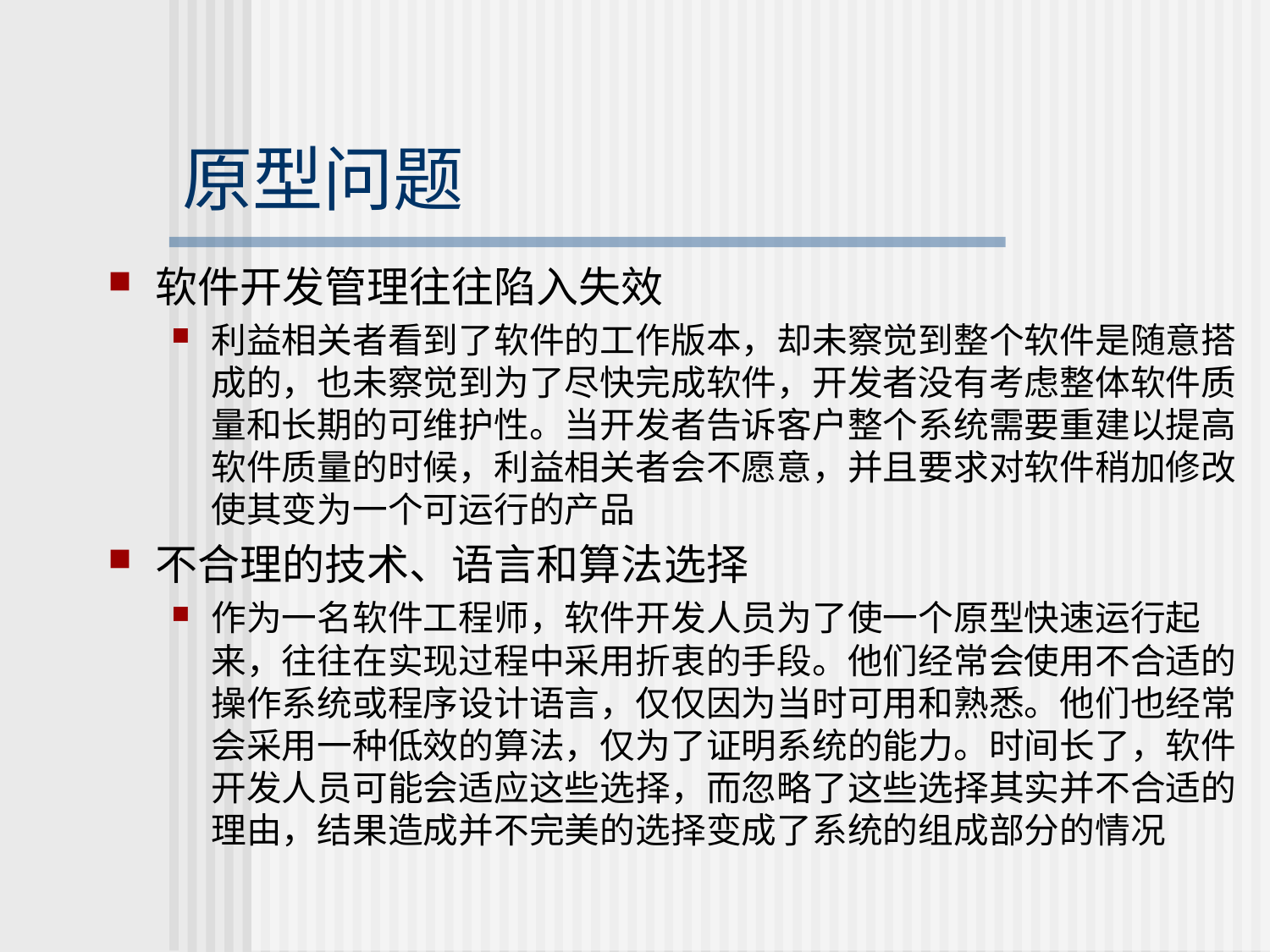

原型问题
软件开发管理往往陷入失效
利益相关者看到了软件的工作版本，却未察觉到整个软件是随意搭成的，也未察觉到为了尽快完成软件，开发者没有考虑整体软件质量和长期的可维护性。当开发者告诉客户整个系统需要重建以提高软件质量的时候，利益相关者会不愿意，并且要求对软件稍加修改使其变为一个可运行的产品
不合理的技术、语言和算法选择
作为一名软件工程师，软件开发人员为了使一个原型快速运行起来，往往在实现过程中采用折衷的手段。他们经常会使用不合适的操作系统或程序设计语言，仅仅因为当时可用和熟悉。他们也经常会采用一种低效的算法，仅为了证明系统的能力。时间长了，软件开发人员可能会适应这些选择，而忽略了这些选择其实并不合适的理由，结果造成并不完美的选择变成了系统的组成部分的情况